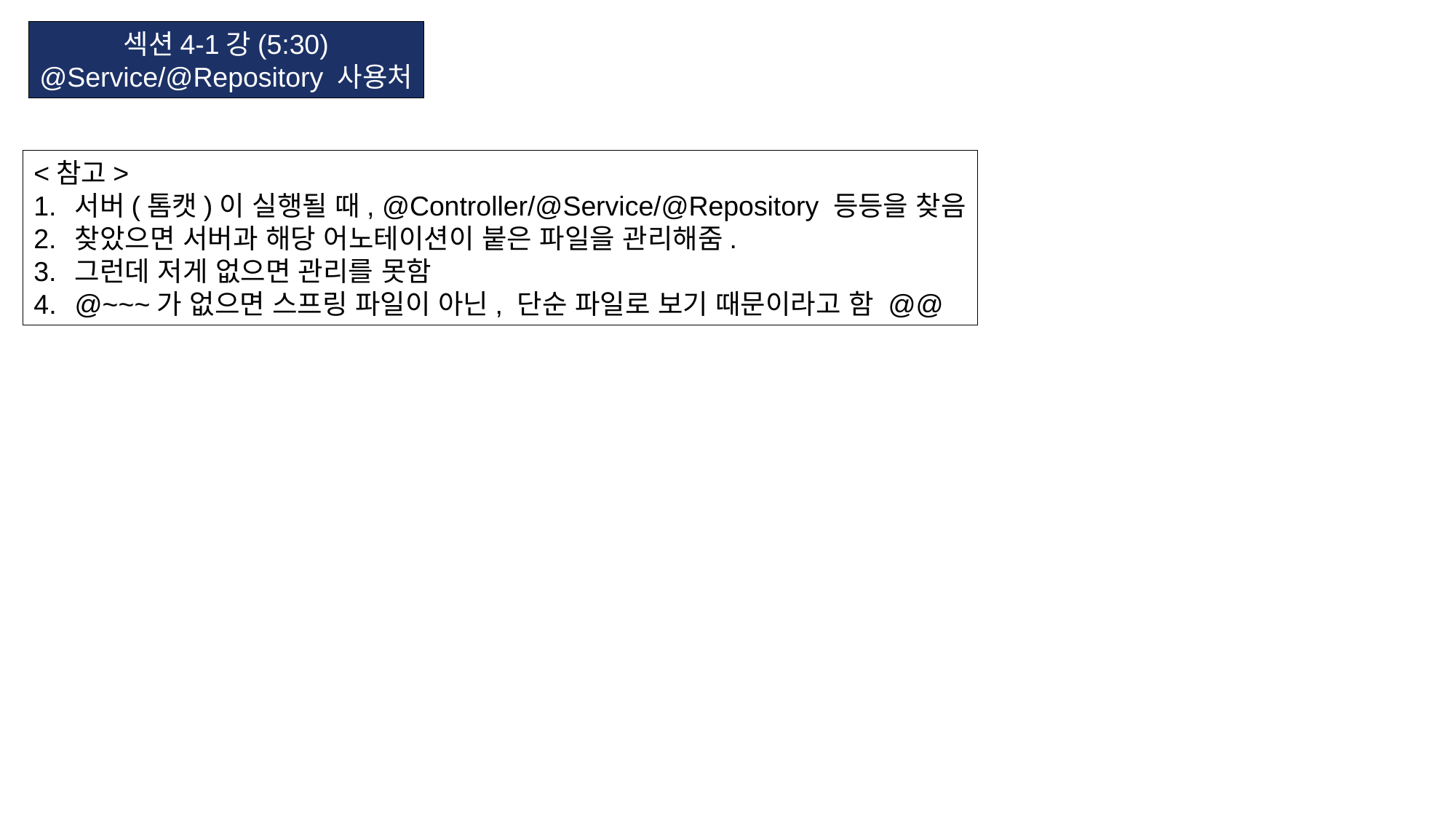

섹션4-1강(5:30)
@Service/@Repository 사용처
<참고>
서버(톰캣)이 실행될 때, @Controller/@Service/@Repository 등등을 찾음
찾았으면 서버과 해당 어노테이션이 붙은 파일을 관리해줌.
그런데 저게 없으면 관리를 못함
@~~~가 없으면 스프링 파일이 아닌, 단순 파일로 보기 때문이라고 함 @@